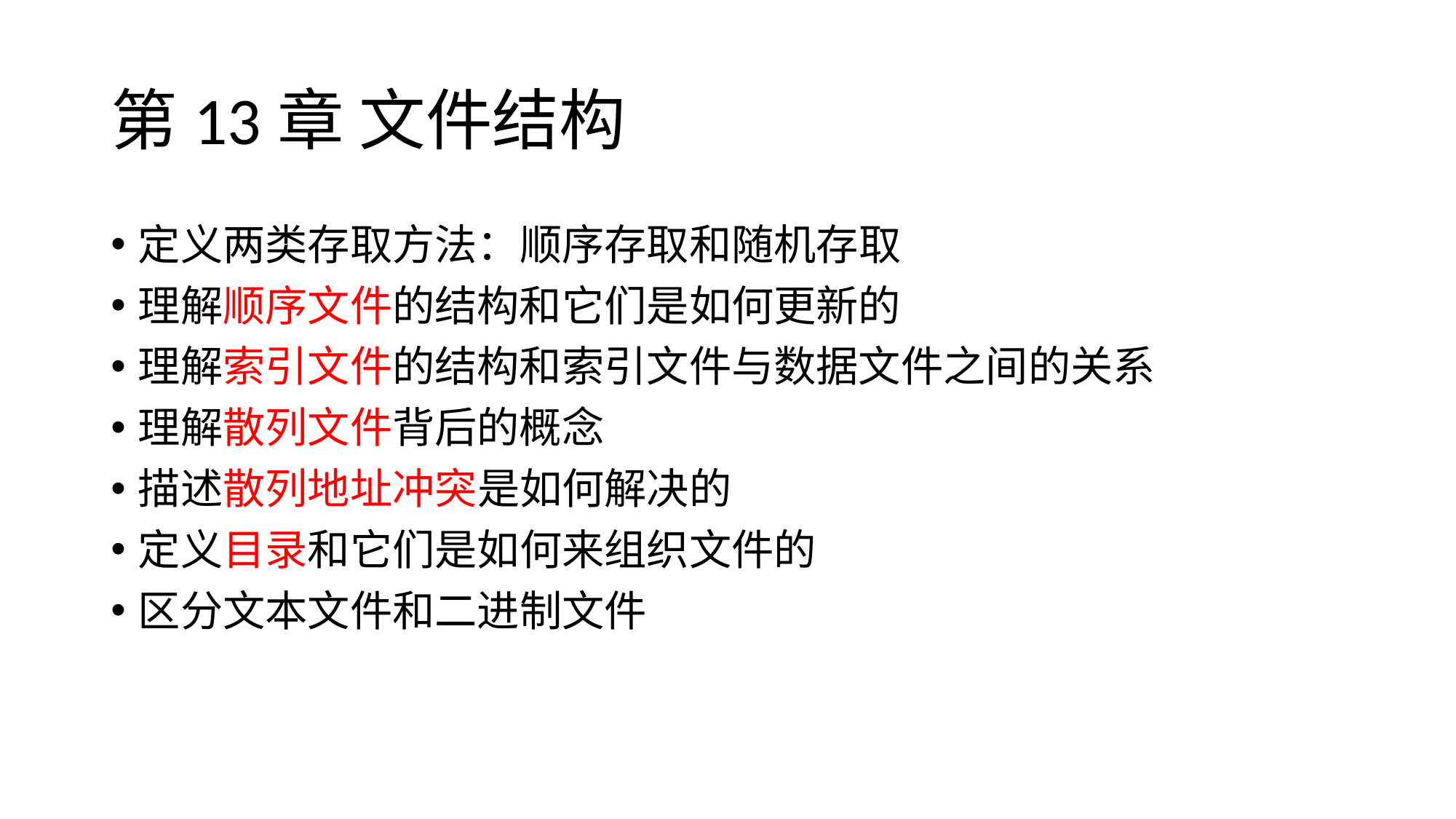

# 第13章 文件结构
定义两类存取方法：顺序存取和随机存取
理解顺序文件的结构和它们是如何更新的
理解索引文件的结构和索引文件与数据文件之间的关系
理解散列文件背后的概念
描述散列地址冲突是如何解决的
定义目录和它们是如何来组织文件的
区分文本文件和二进制文件